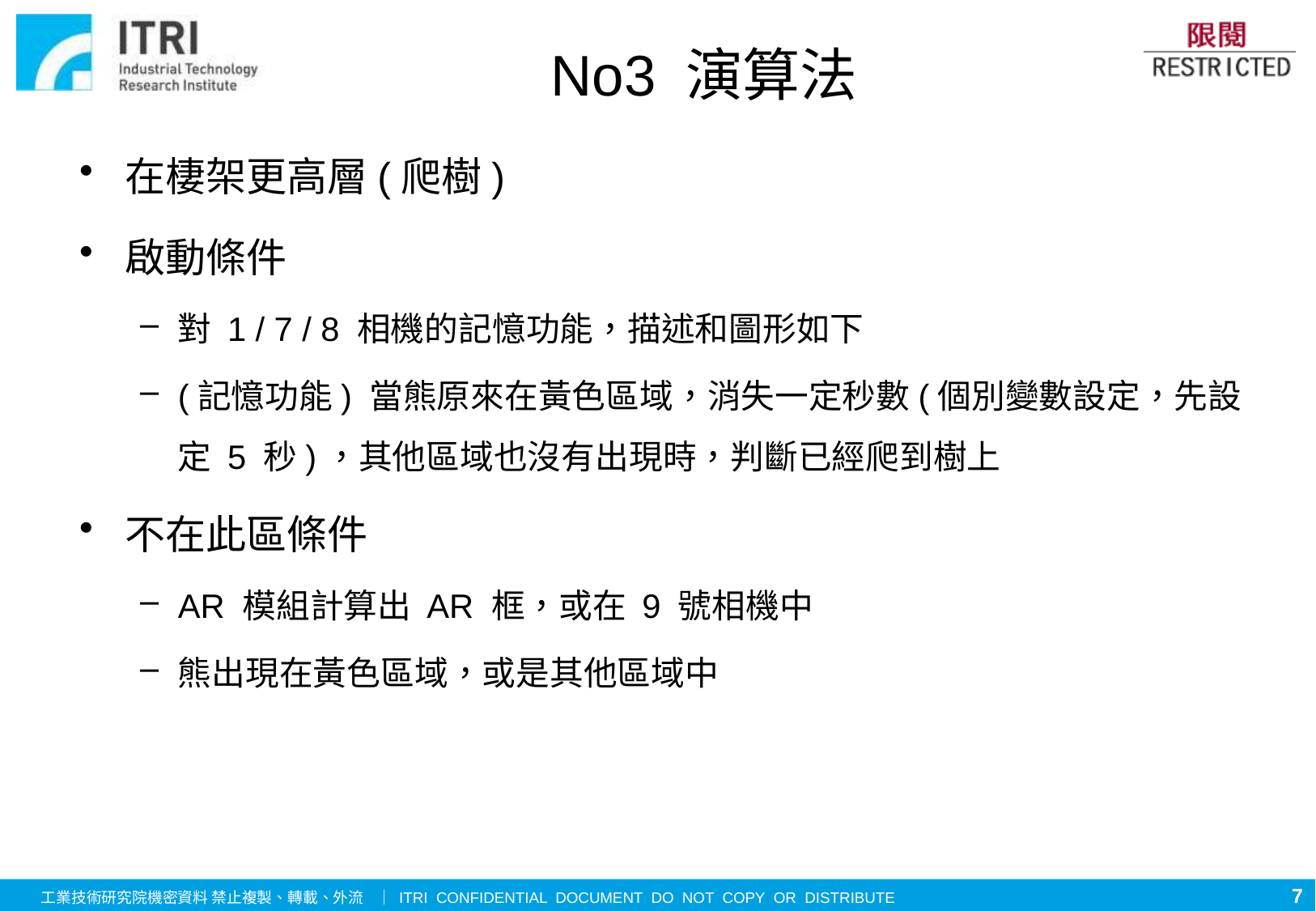

# No3 演算法
在棲架更高層(爬樹)
啟動條件
對 1 / 7 / 8 相機的記憶功能，描述和圖形如下
(記憶功能) 當熊原來在黃色區域，消失一定秒數(個別變數設定，先設定 5 秒)，其他區域也沒有出現時，判斷已經爬到樹上
不在此區條件
AR 模組計算出 AR 框，或在 9 號相機中
熊出現在黃色區域，或是其他區域中

7